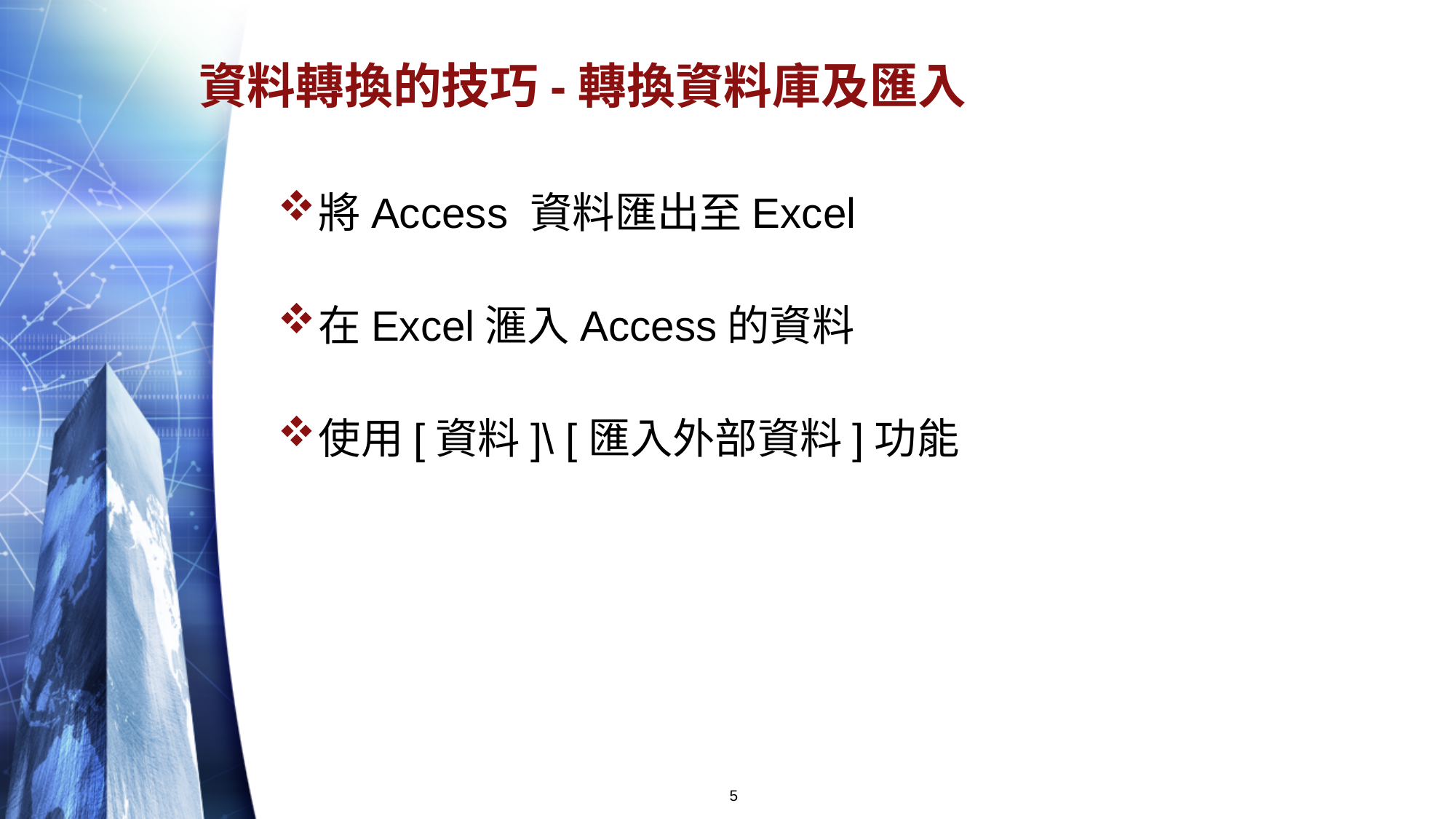

# 資料轉換的技巧-轉換資料庫及匯入
將Access 資料匯出至Excel
在Excel滙入Access的資料
使用[資料]\ [匯入外部資料]功能

5